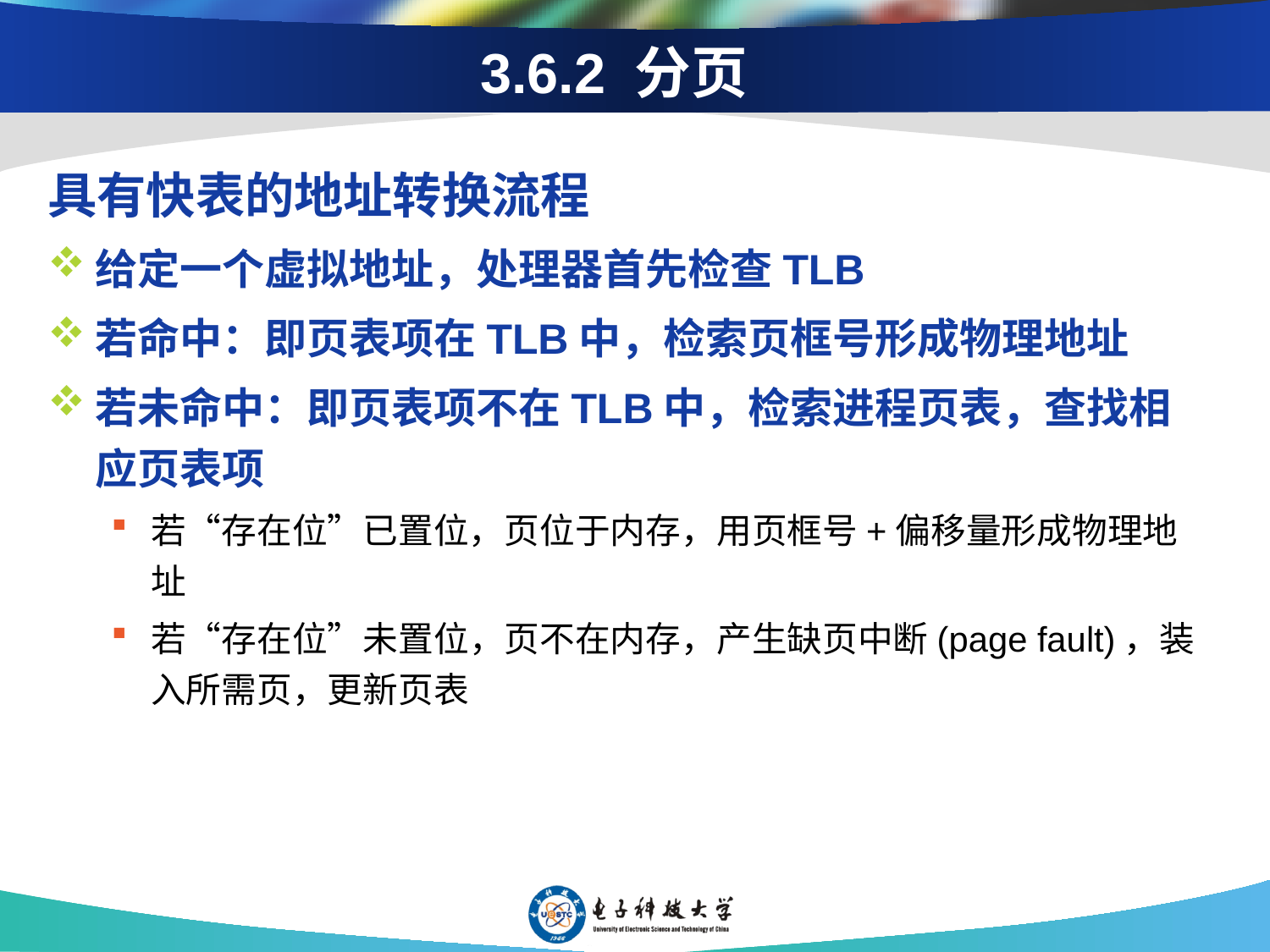

# 3.6.2 分页
具有快表的地址转换流程
给定一个虚拟地址，处理器首先检查TLB
若命中：即页表项在TLB中，检索页框号形成物理地址
若未命中：即页表项不在TLB中，检索进程页表，查找相应页表项
若“存在位”已置位，页位于内存，用页框号+偏移量形成物理地址
若“存在位”未置位，页不在内存，产生缺页中断(page fault)，装入所需页，更新页表